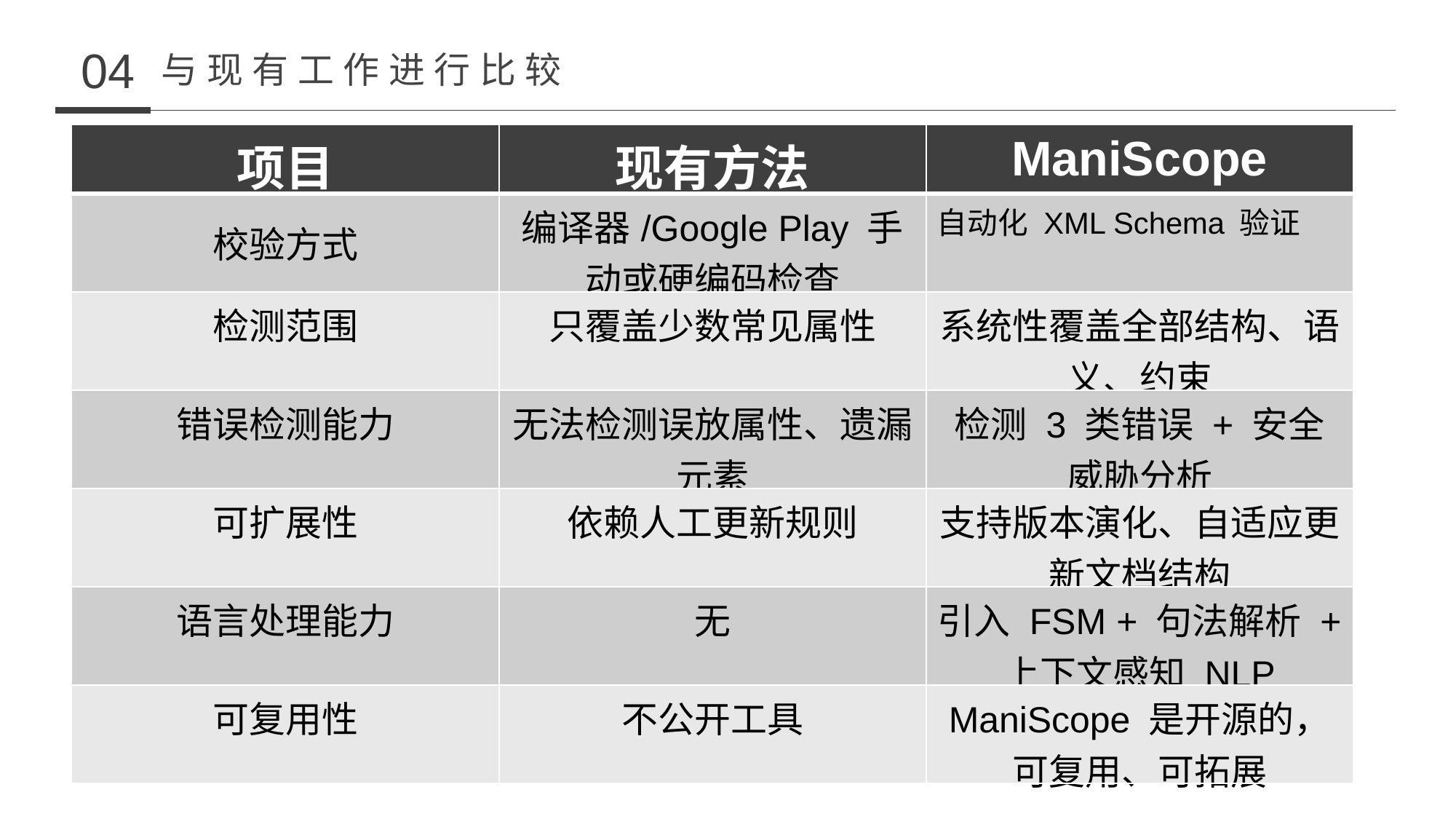

04
与现有工作进行比较

| 项目 | 现有方法 | ManiScope |
| --- | --- | --- |
| 校验方式 | 编译器/Google Play 手动或硬编码检查 | 自动化 XML Schema 验证 |
| 检测范围 | 只覆盖少数常见属性 | 系统性覆盖全部结构、语义、约束 |
| 错误检测能力 | 无法检测误放属性、遗漏元素 | 检测 3 类错误 + 安全威胁分析 |
| 可扩展性 | 依赖人工更新规则 | 支持版本演化、自适应更新文档结构 |
| 语言处理能力 | 无 | 引入 FSM + 句法解析 + 上下文感知 NLP |
| 可复用性 | 不公开工具 | ManiScope 是开源的，可复用、可拓展 |